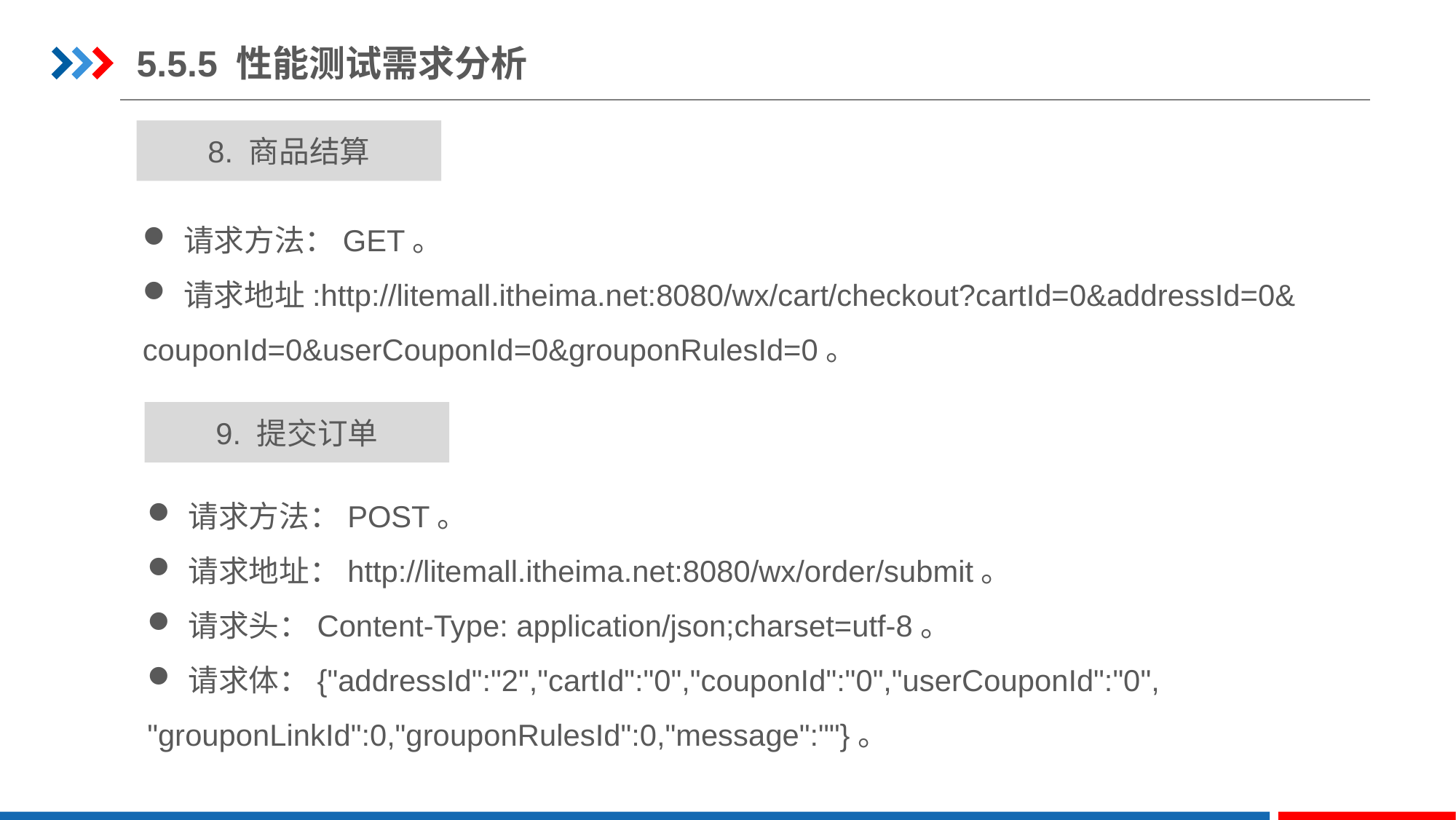

5.5.5 性能测试需求分析
8. 商品结算
请求方法：GET。
请求地址:http://litemall.itheima.net:8080/wx/cart/checkout?cartId=0&addressId=0&
couponId=0&userCouponId=0&grouponRulesId=0。
9. 提交订单
请求方法：POST。
请求地址：http://litemall.itheima.net:8080/wx/order/submit。
请求头：Content-Type: application/json;charset=utf-8。
请求体：{"addressId":"2","cartId":"0","couponId":"0","userCouponId":"0",
"grouponLinkId":0,"grouponRulesId":0,"message":""}。